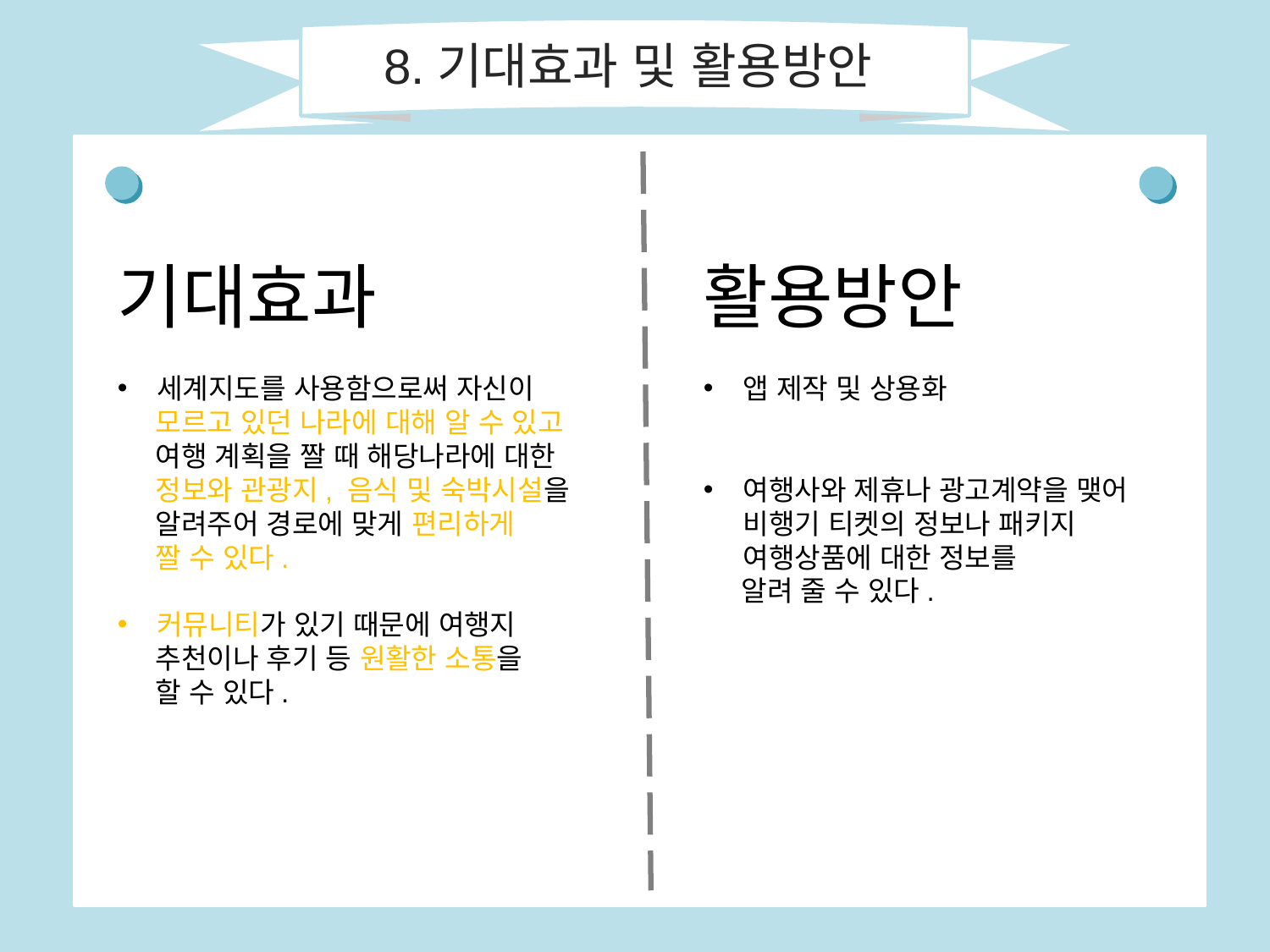

8.기대효과 및 활용방안

기대효과

세계지도를 사용함으로써 자신이
    모르고 있던 나라에 대해 알 수 있고
    여행 계획을 짤 때 해당나라에 대한
    정보와 관광지, 음식 및 숙박시설을
    알려주어 경로에 맞게 편리하게
    짤 수 있다.

커뮤니티가 있기 때문에 여행지
    추천이나 후기 등 원활한 소통을
    할 수 있다.
활용방안

앱 제작 및 상용화

여행사와 제휴나 광고계약을 맺어 비행기 티켓의 정보나 패키지 여행상품에 대한 정보를
    알려 줄 수 있다.